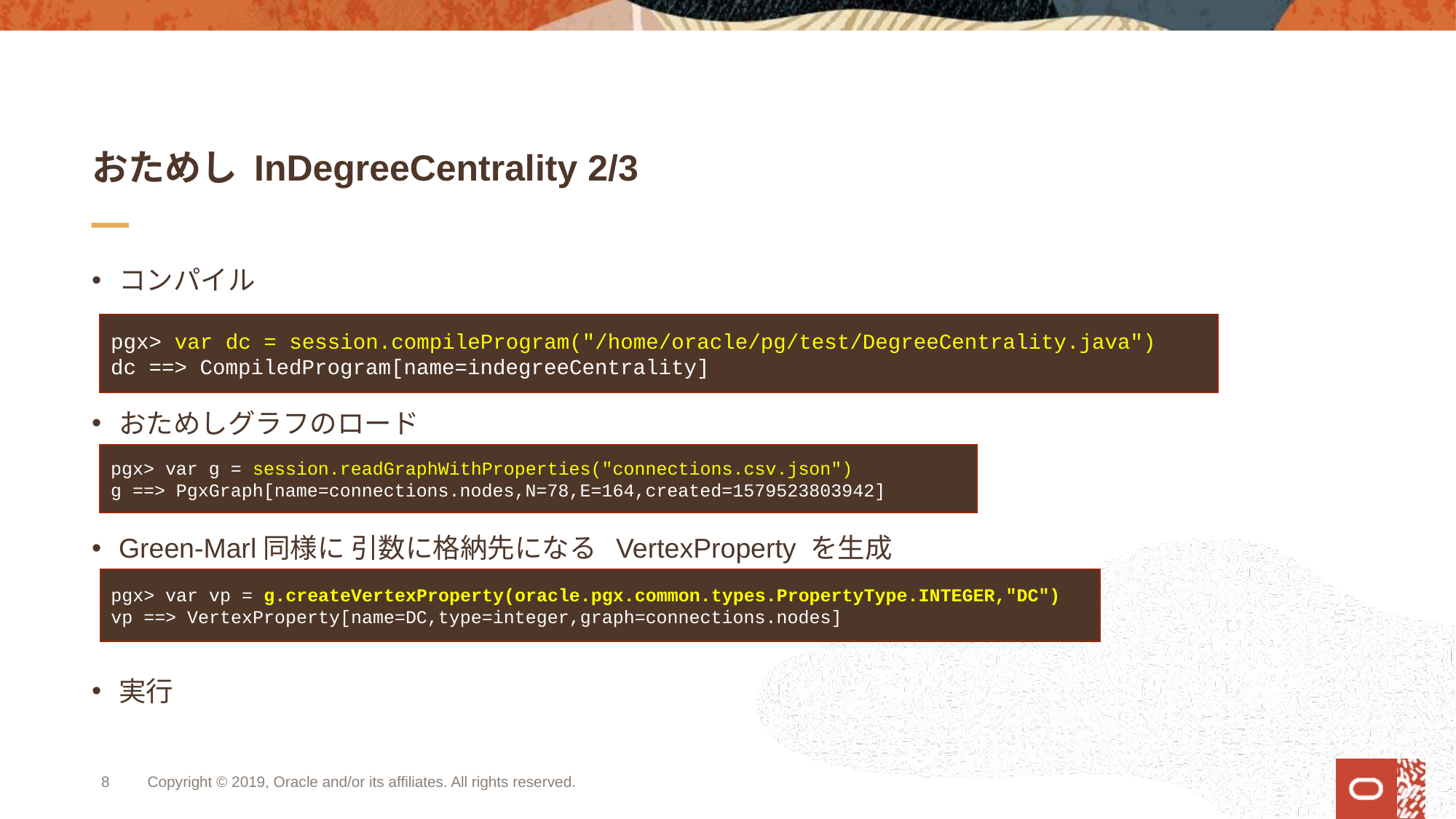

# おためし InDegreeCentrality 2/3
コンパイル

おためしグラフのロード

Green-Marl同様に 引数に格納先になる  VertexProperty を生成

実行
pgx> var dc = session.compileProgram("/home/oracle/pg/test/DegreeCentrality.java")
dc ==> CompiledProgram[name=indegreeCentrality]
pgx> var g = session.readGraphWithProperties("connections.csv.json")
g ==> PgxGraph[name=connections.nodes,N=78,E=164,created=1579523803942]
pgx> var vp = g.createVertexProperty(oracle.pgx.common.types.PropertyType.INTEGER,"DC")
vp ==> VertexProperty[name=DC,type=integer,graph=connections.nodes]
8
Copyright © 2019, Oracle and/or its affiliates. All rights reserved.